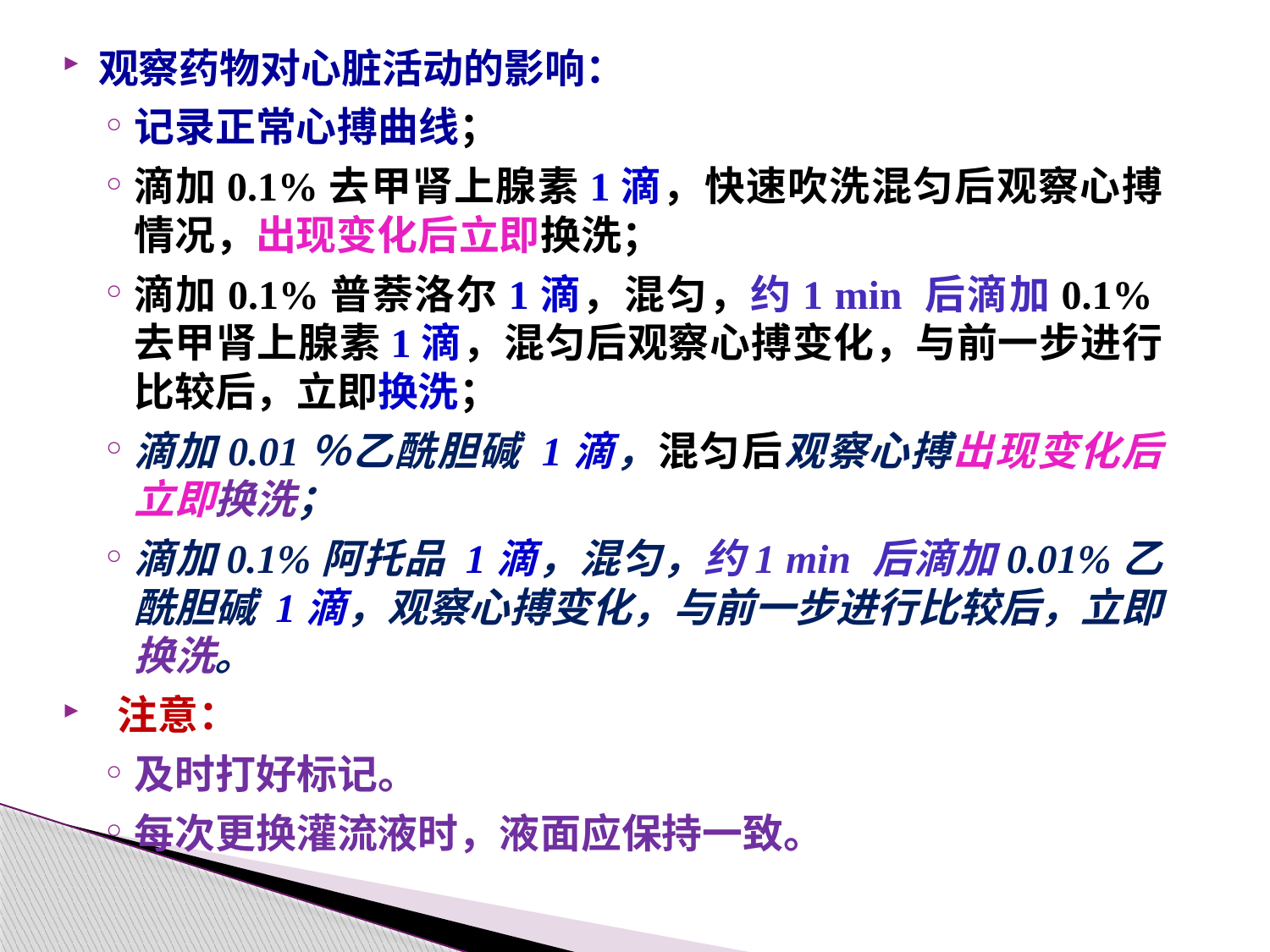

观察药物对心脏活动的影响：
记录正常心搏曲线；
滴加0.1%去甲肾上腺素1滴，快速吹洗混匀后观察心搏情况，出现变化后立即换洗；
滴加0.1%普萘洛尔1滴，混匀，约1 min 后滴加0.1%去甲肾上腺素1滴，混匀后观察心搏变化，与前一步进行比较后，立即换洗；
滴加0.01％乙酰胆碱 1滴，混匀后观察心搏出现变化后立即换洗；
滴加0.1%阿托品 1滴，混匀，约1 min 后滴加0.01%乙酰胆碱 1滴，观察心搏变化，与前一步进行比较后，立即换洗。
 注意：
及时打好标记。
每次更换灌流液时，液面应保持一致。